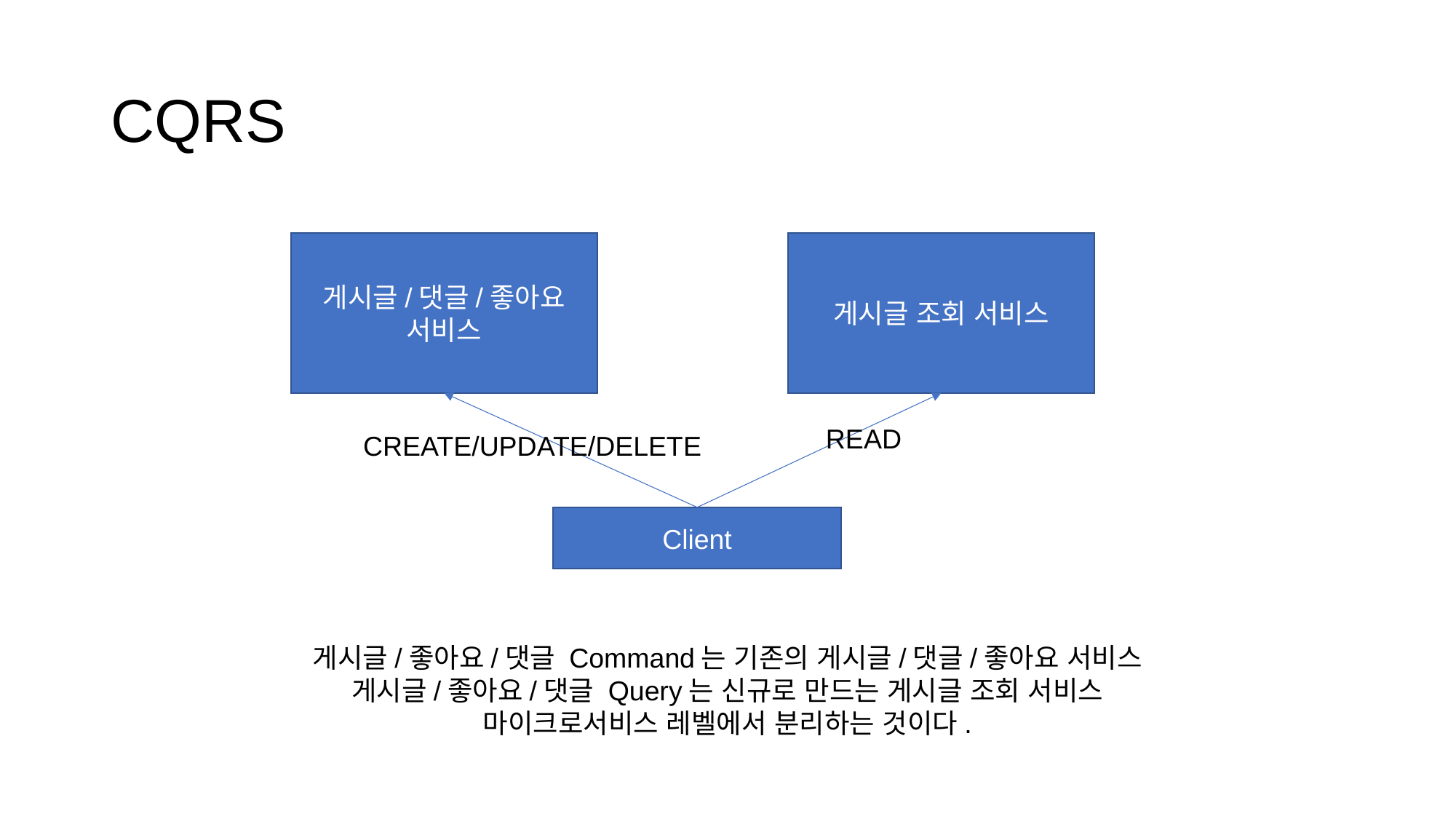

# CQRS
게시글/댓글/좋아요
서비스
게시글 조회 서비스
READ
CREATE/UPDATE/DELETE
Client
게시글/좋아요/댓글 Command는 기존의 게시글/댓글/좋아요 서비스
게시글/좋아요/댓글 Query는 신규로 만드는 게시글 조회 서비스
마이크로서비스 레벨에서 분리하는 것이다.